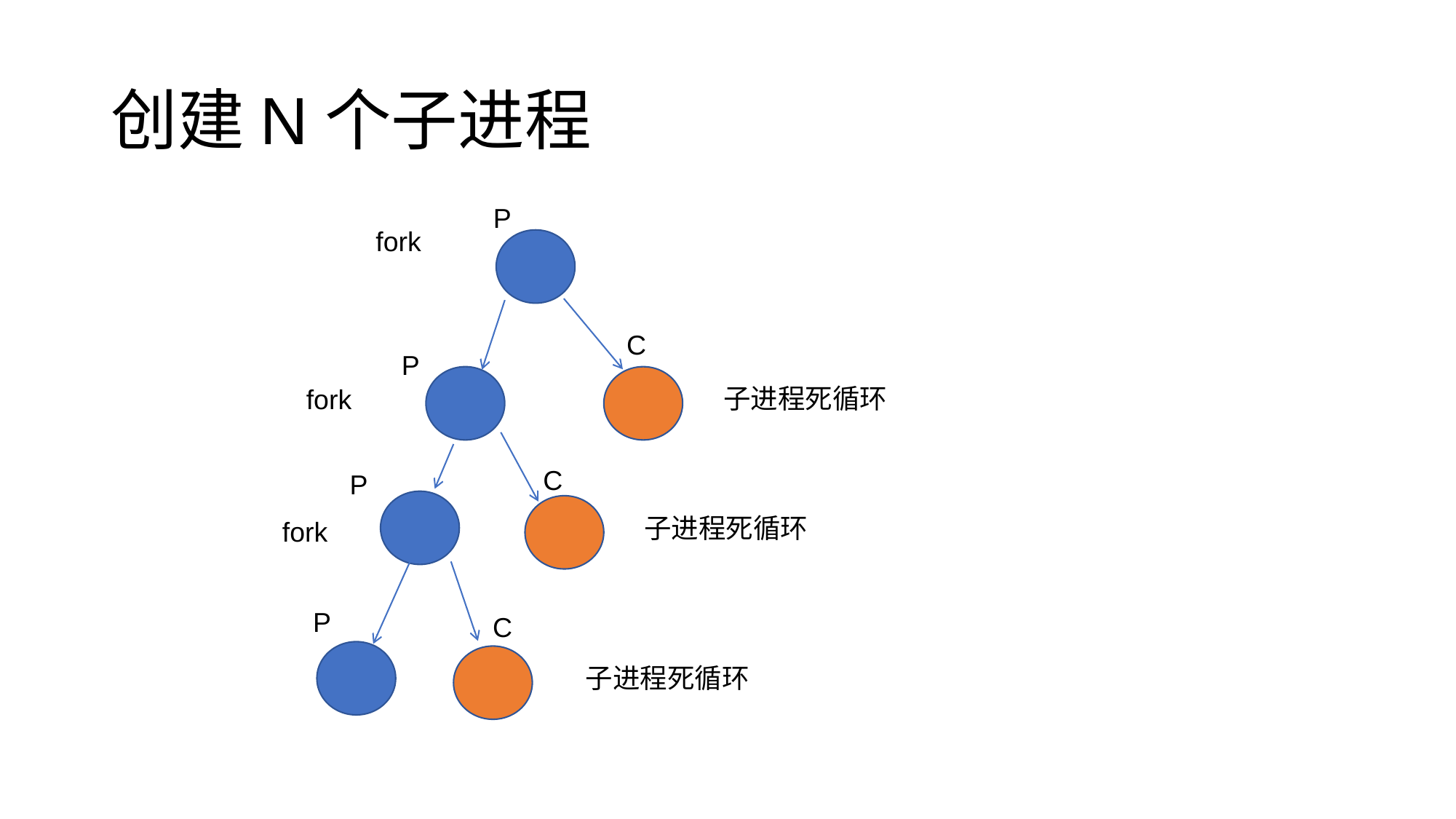

# 创建N个子进程
P
fork

C
P

子进程死循环
fork
C
P

子进程死循环
fork
P
C

子进程死循环